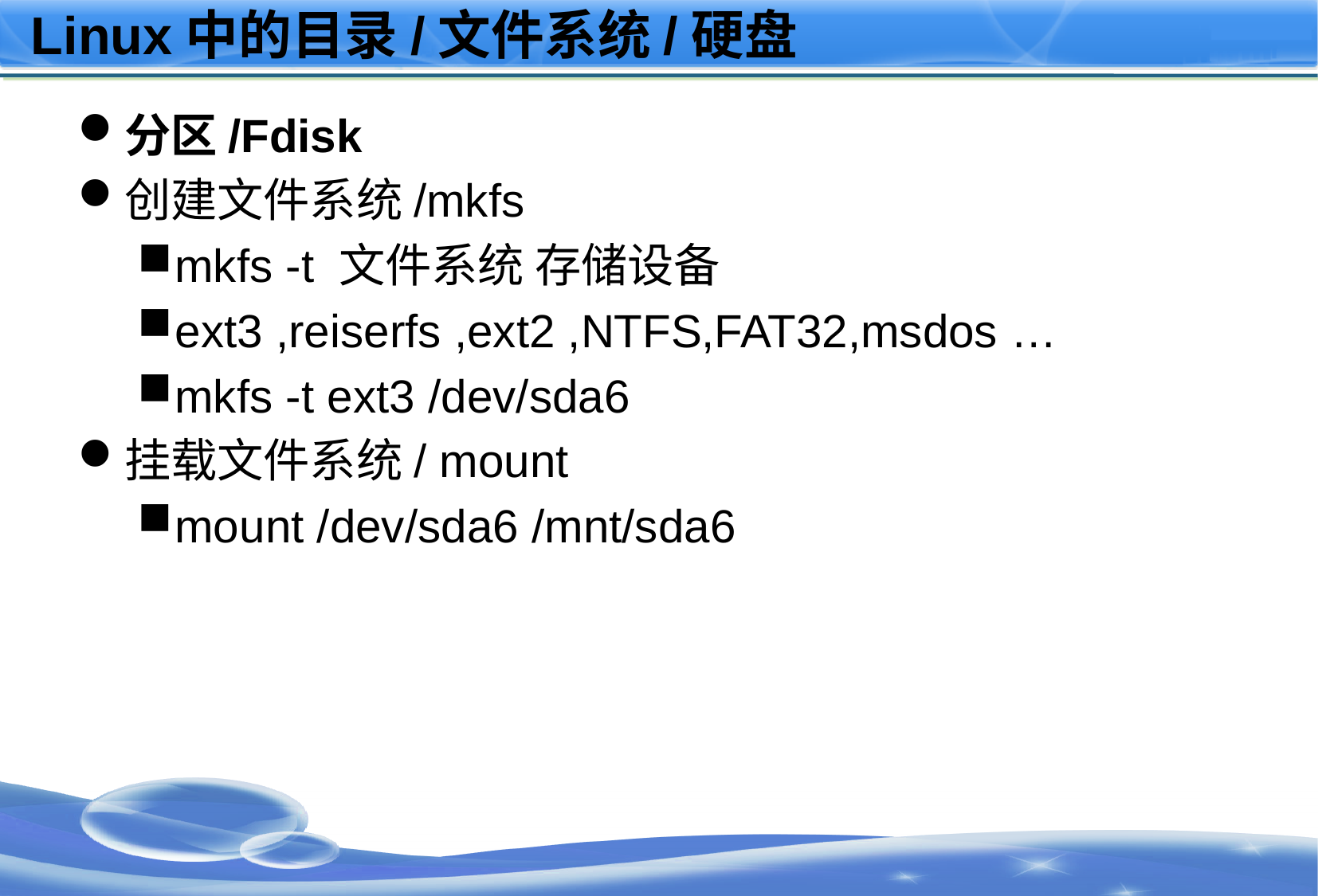

# Linux中的目录/文件系统/硬盘
分区/Fdisk
创建文件系统/mkfs
mkfs -t 文件系统 存储设备
ext3 ,reiserfs ,ext2 ,NTFS,FAT32,msdos …
mkfs -t ext3 /dev/sda6
挂载文件系统/ mount
mount /dev/sda6 /mnt/sda6